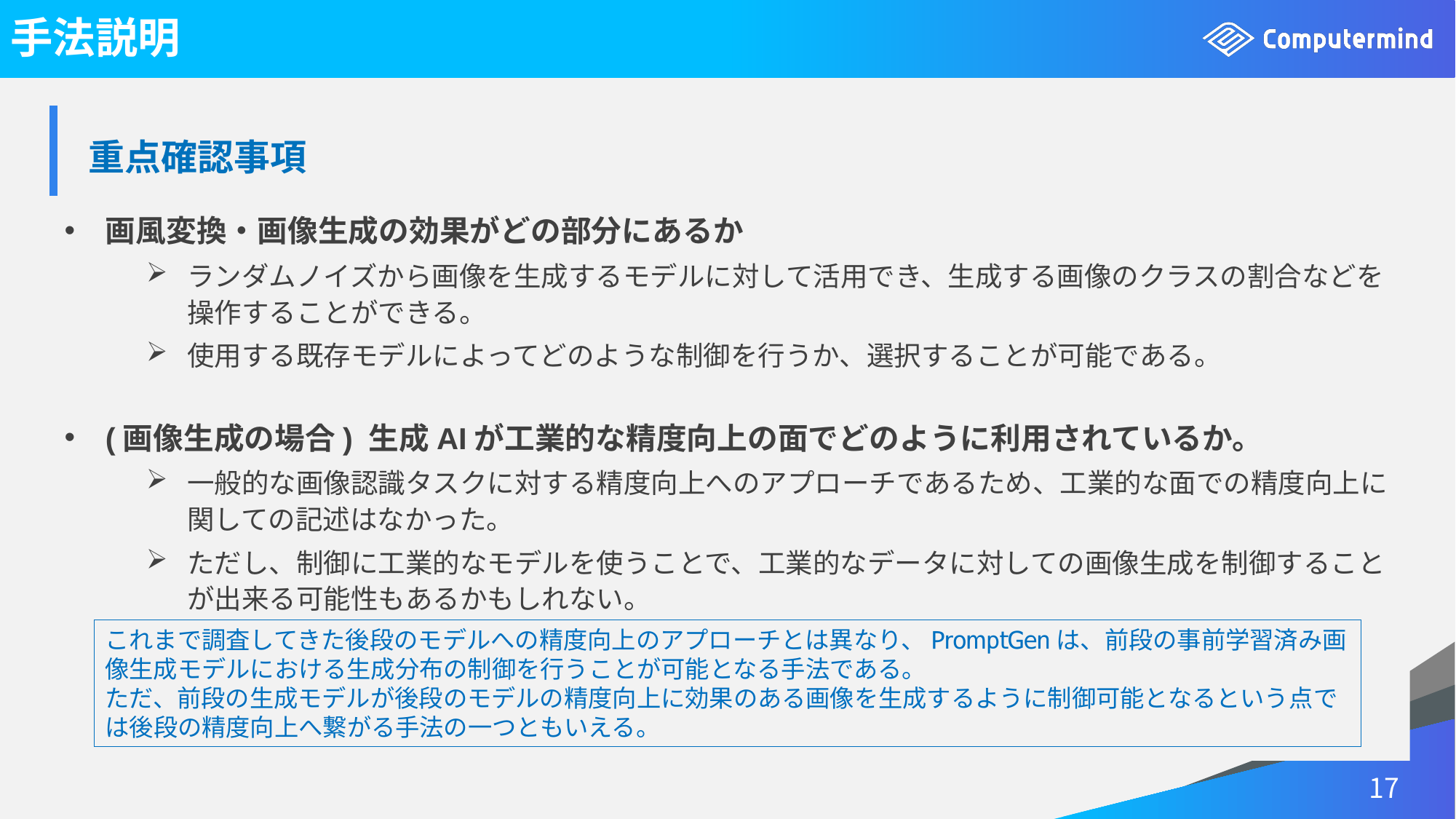

# 手法説明
| 重点確認事項 |
| --- |
画風変換・画像生成の効果がどの部分にあるか
ランダムノイズから画像を生成するモデルに対して活用でき、生成する画像のクラスの割合などを操作することができる。
使用する既存モデルによってどのような制御を行うか、選択することが可能である。

(画像生成の場合) 生成AIが工業的な精度向上の面でどのように利用されているか。
一般的な画像認識タスクに対する精度向上へのアプローチであるため、工業的な面での精度向上に関しての記述はなかった。
ただし、制御に工業的なモデルを使うことで、工業的なデータに対しての画像生成を制御することが出来る可能性もあるかもしれない。

これまで調査してきた後段のモデルへの精度向上のアプローチとは異なり、PromptGenは、前段の事前学習済み画像生成モデルにおける生成分布の制御を行うことが可能となる手法である。
ただ、前段の生成モデルが後段のモデルの精度向上に効果のある画像を生成するように制御可能となるという点では後段の精度向上へ繋がる手法の一つともいえる。
17